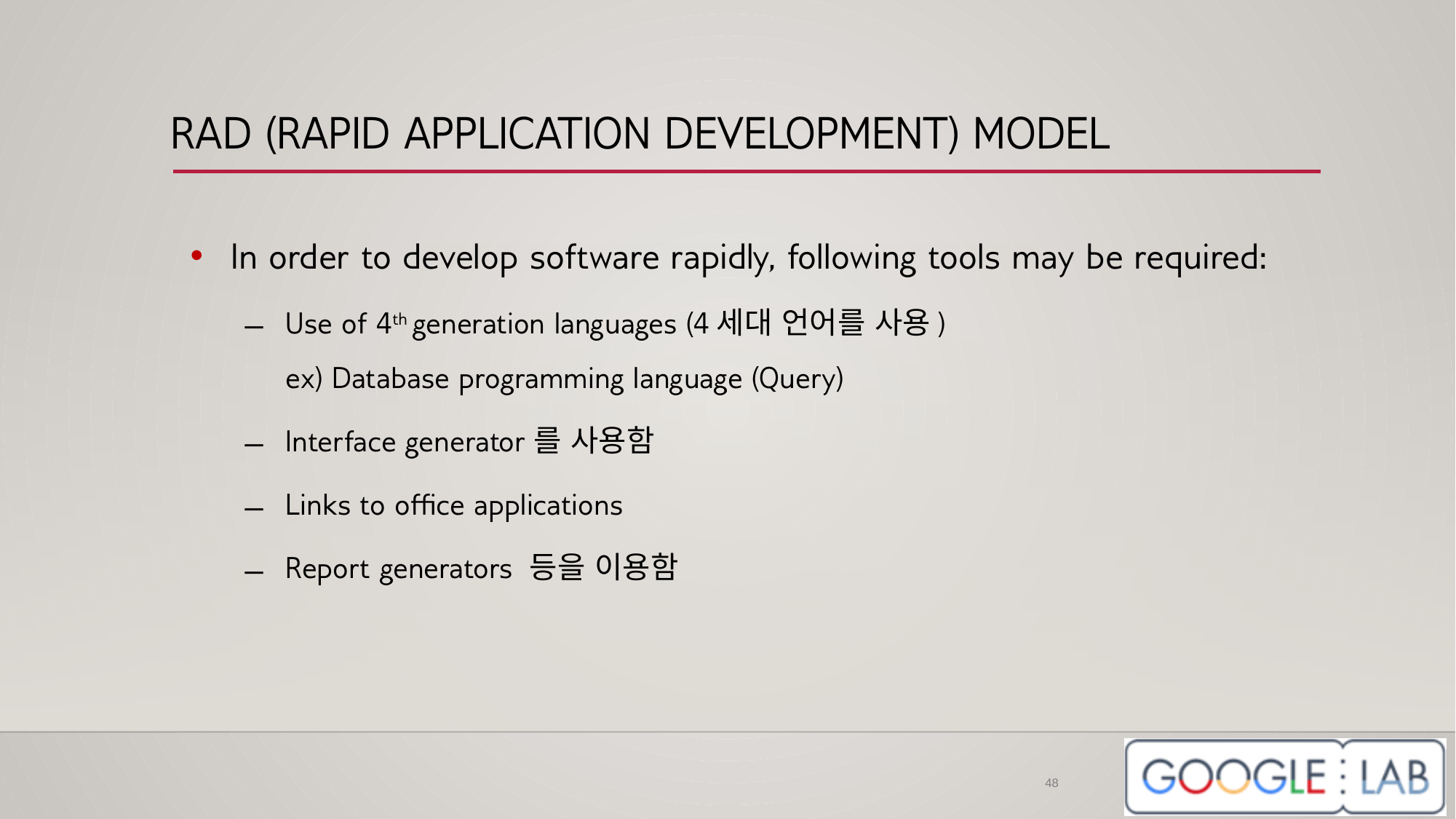

# RAD (RAPID APPLICATION DEVELOPMENT) MODEL
In order to develop software rapidly, following tools may be required:
Use of 4th generation languages (4세대 언어를 사용)
ex) Database programming language (Query)
Interface generator를 사용함
Links to office applications
Report generators 등을 이용함
48